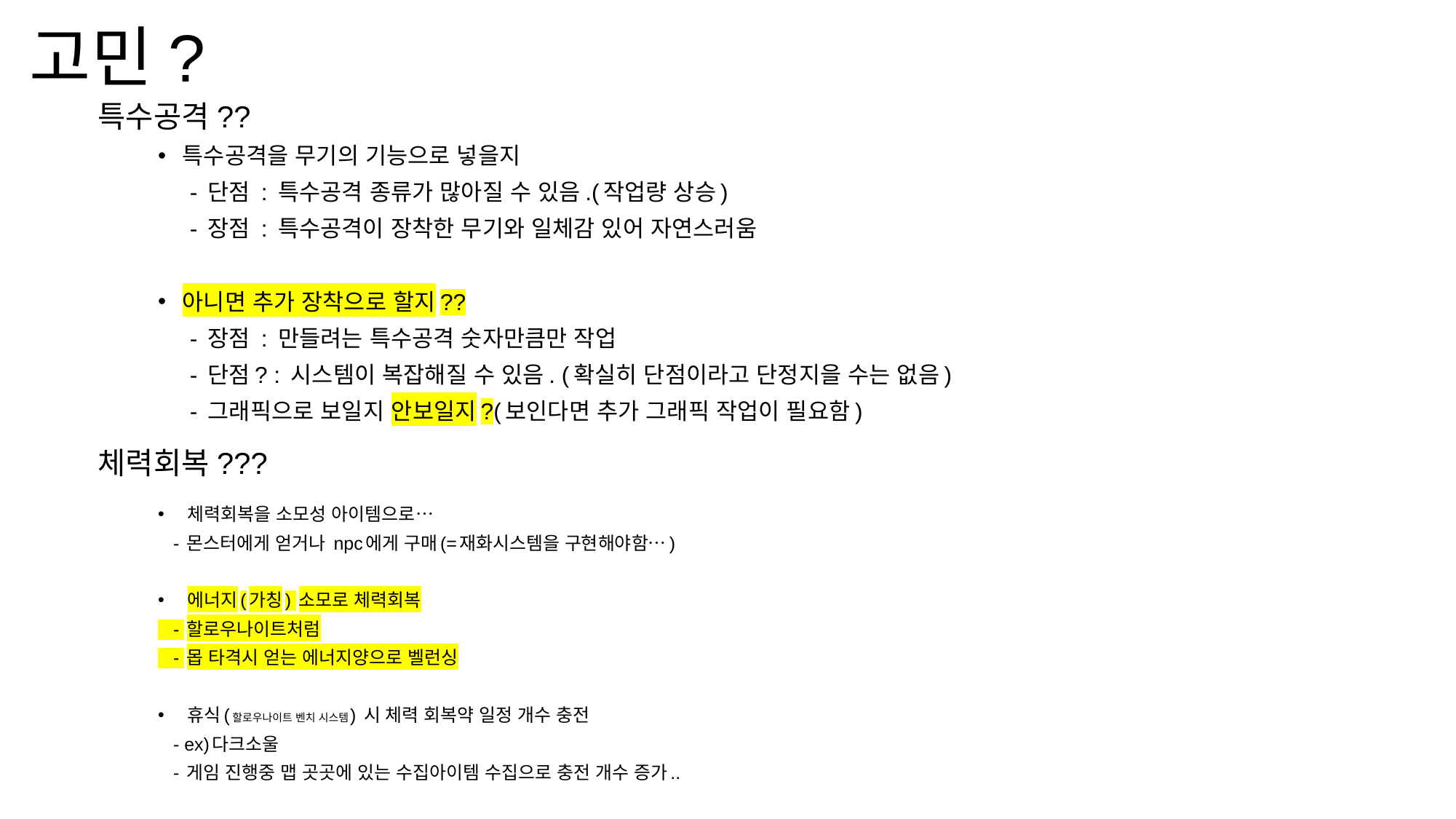

# 고민?
특수공격??

특수공격을 무기의 기능으로 넣을지
     - 단점 : 특수공격 종류가 많아질 수 있음.(작업량 상승)
     - 장점 : 특수공격이 장착한 무기와 일체감 있어 자연스러움

아니면 추가 장착으로 할지??
     - 장점 : 만들려는 특수공격 숫자만큼만 작업
     - 단점? : 시스템이 복잡해질 수 있음. (확실히 단점이라고 단정지을 수는 없음)
     - 그래픽으로 보일지 안보일지?(보인다면 추가 그래픽 작업이 필요함)
체력회복???
체력회복을 소모성 아이템으로…
   - 몬스터에게 얻거나 npc에게 구매(=재화시스템을 구현해야함…)

에너지(가칭) 소모로 체력회복
   - 할로우나이트처럼
   - 몹 타격시 얻는 에너지양으로 벨런싱

휴식(할로우나이트 벤치 시스템) 시 체력 회복약 일정 개수 충전
   - ex)다크소울
   - 게임 진행중 맵 곳곳에 있는 수집아이템 수집으로 충전 개수 증가..